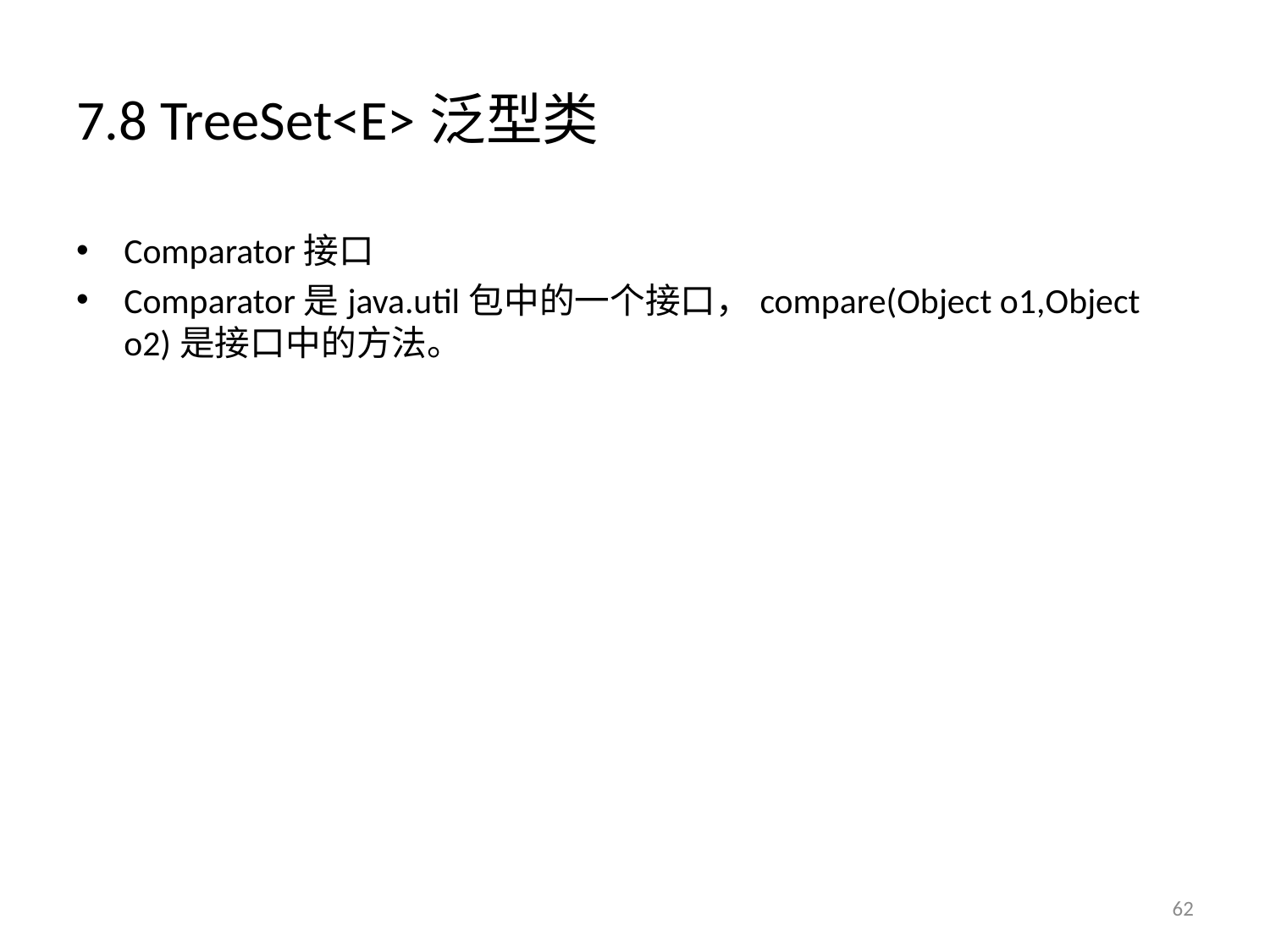

# 7.8 TreeSet<E>泛型类
Comparator接口
Comparator是java.util包中的一个接口，compare(Object o1,Object o2)是接口中的方法。
62